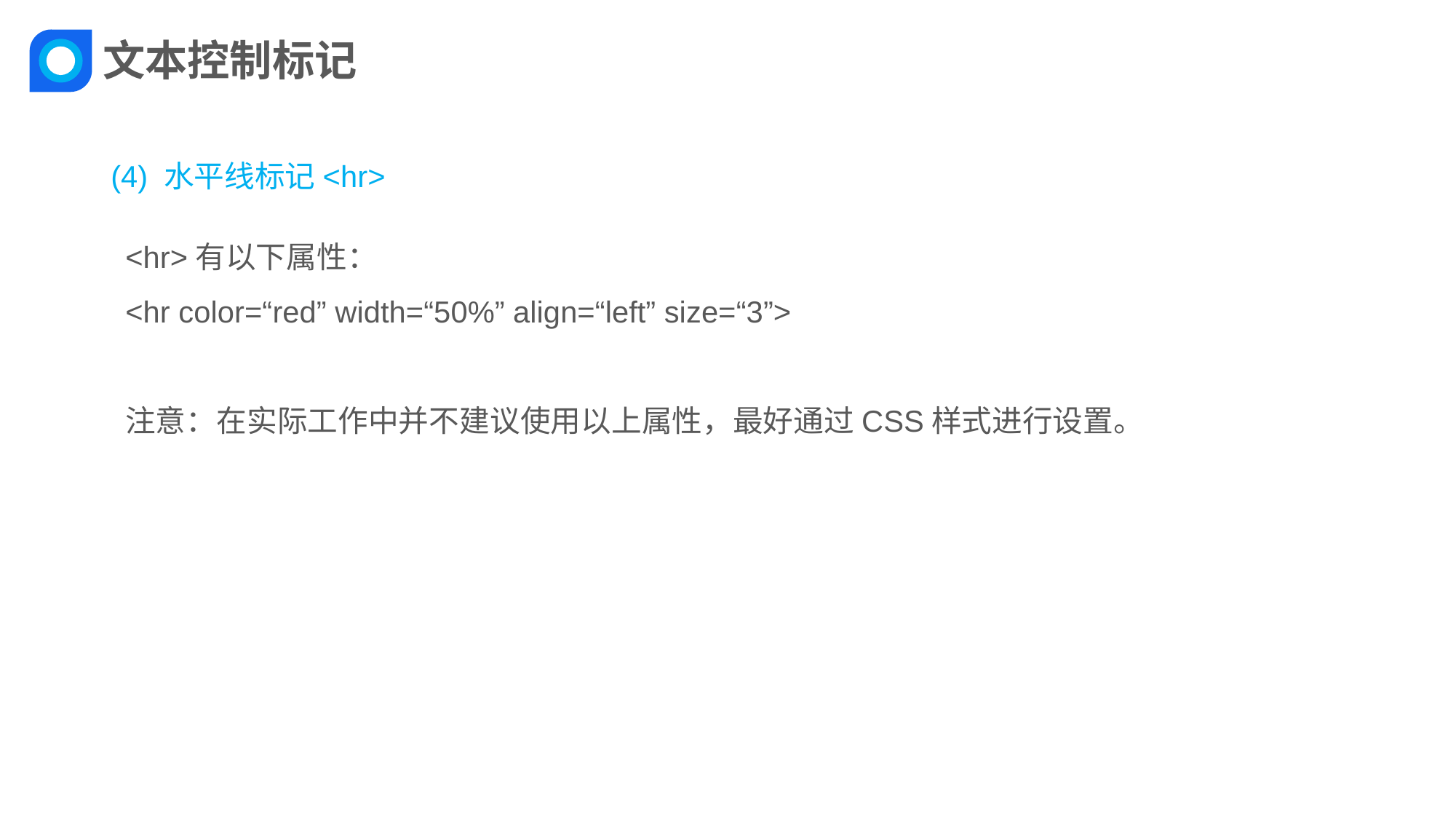

文本控制标记

(4) 水平线标记<hr>

<hr>有以下属性：
<hr color=“red” width=“50%” align=“left” size=“3”>

注意：在实际工作中并不建议使用以上属性，最好通过CSS样式进行设置。